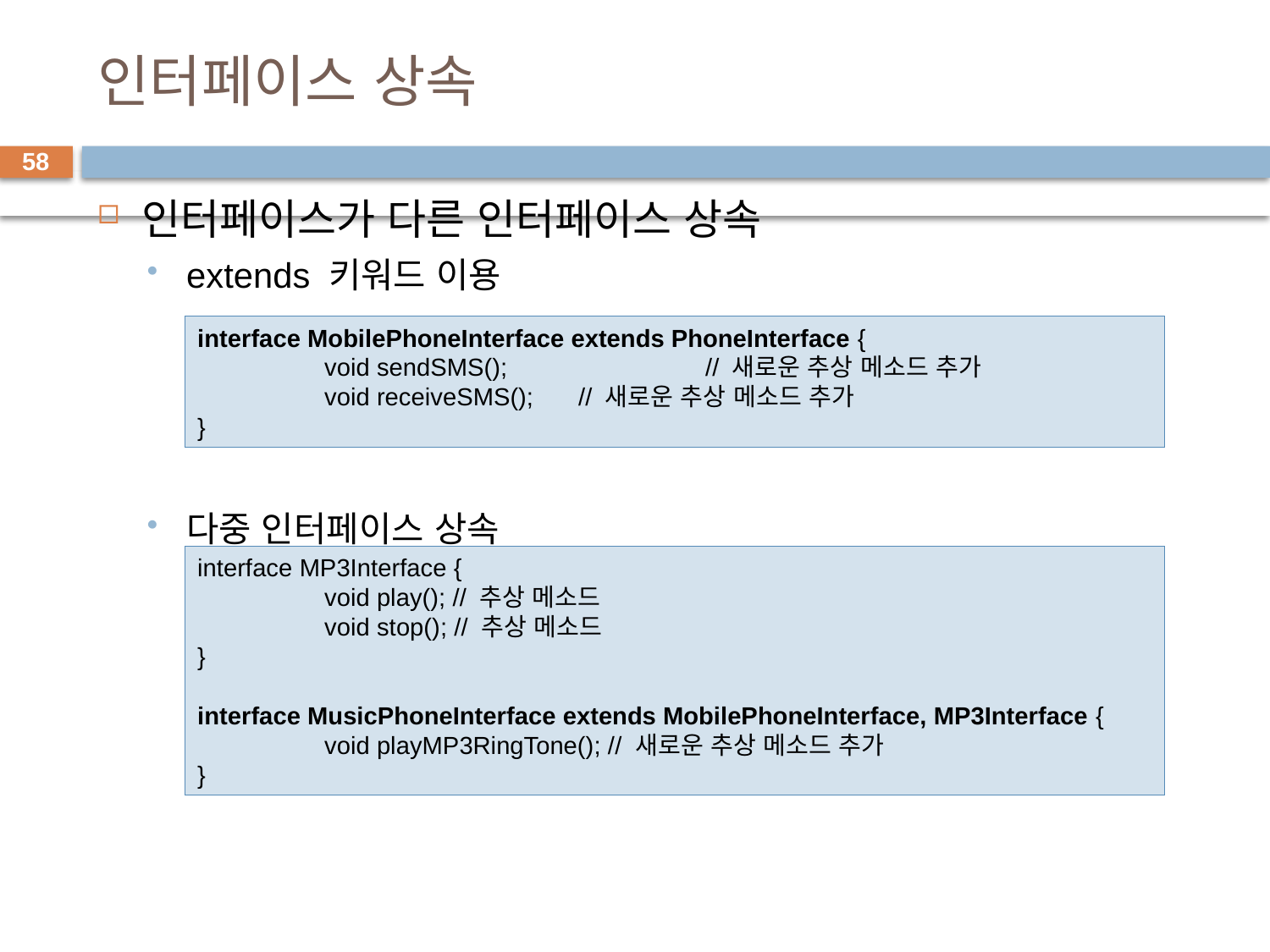

# 인터페이스 상속
58
인터페이스가 다른 인터페이스 상속
extends 키워드 이용

다중 인터페이스 상속
interface MobilePhoneInterface extends PhoneInterface {
	void sendSMS(); 		// 새로운 추상 메소드 추가
	void receiveSMS(); 	// 새로운 추상 메소드 추가
}
interface MP3Interface {
	void play(); // 추상 메소드
	void stop(); // 추상 메소드
}

interface MusicPhoneInterface extends MobilePhoneInterface, MP3Interface {
	void playMP3RingTone(); // 새로운 추상 메소드 추가
}